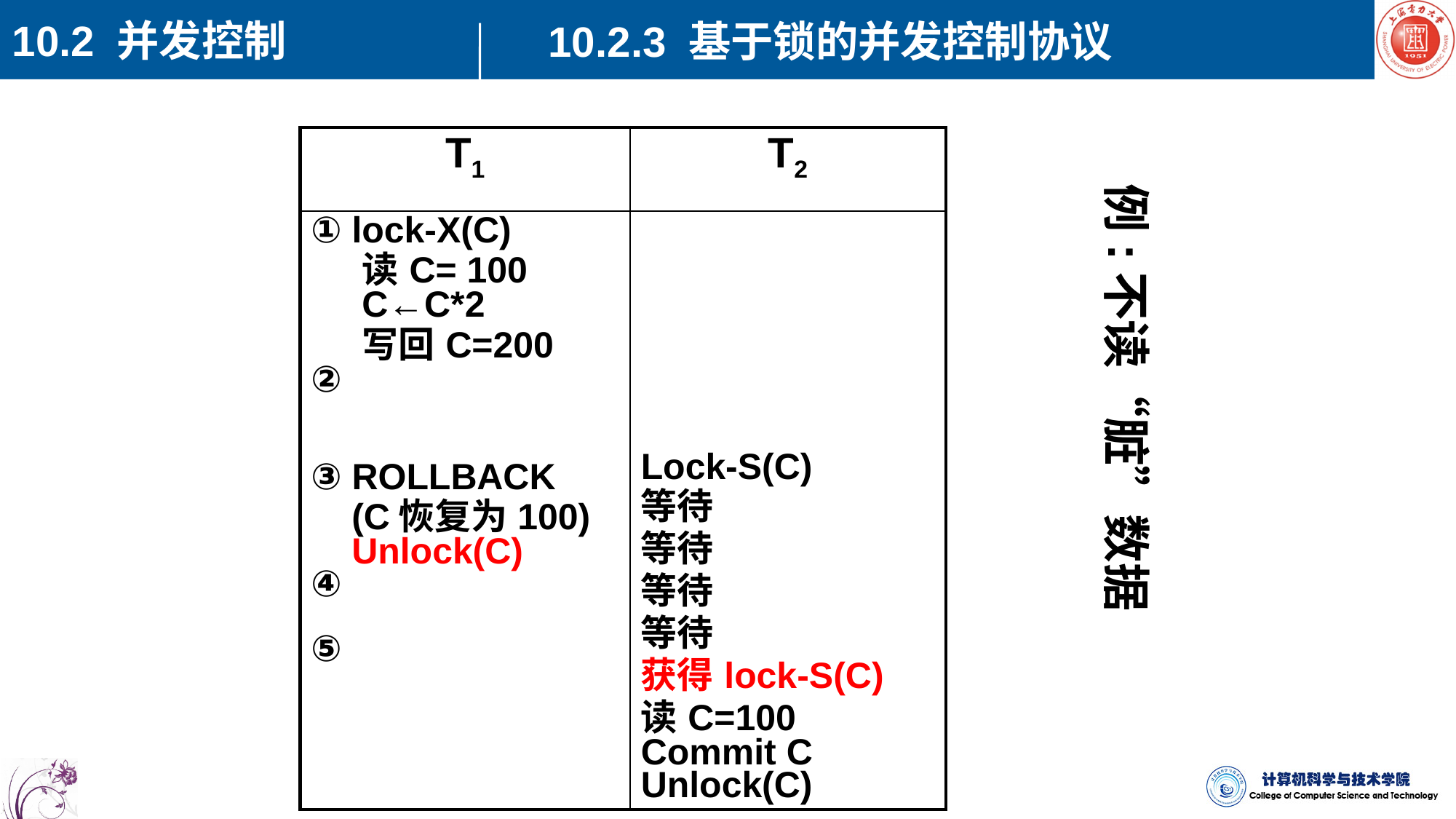

10.2 并发控制
10.2.3 基于锁的并发控制协议
| T1 | T2 |
| --- | --- |
| ① lock-X(C) 读C= 100 C←C\*2 写回C=200 ②   ③ ROLLBACK (C恢复为100) Unlock(C) ④   ⑤ | Lock-S(C) 等待 等待 等待 等待 获得lock-S(C) 读C=100 Commit C Unlock(C) |
例:不读“脏”数据